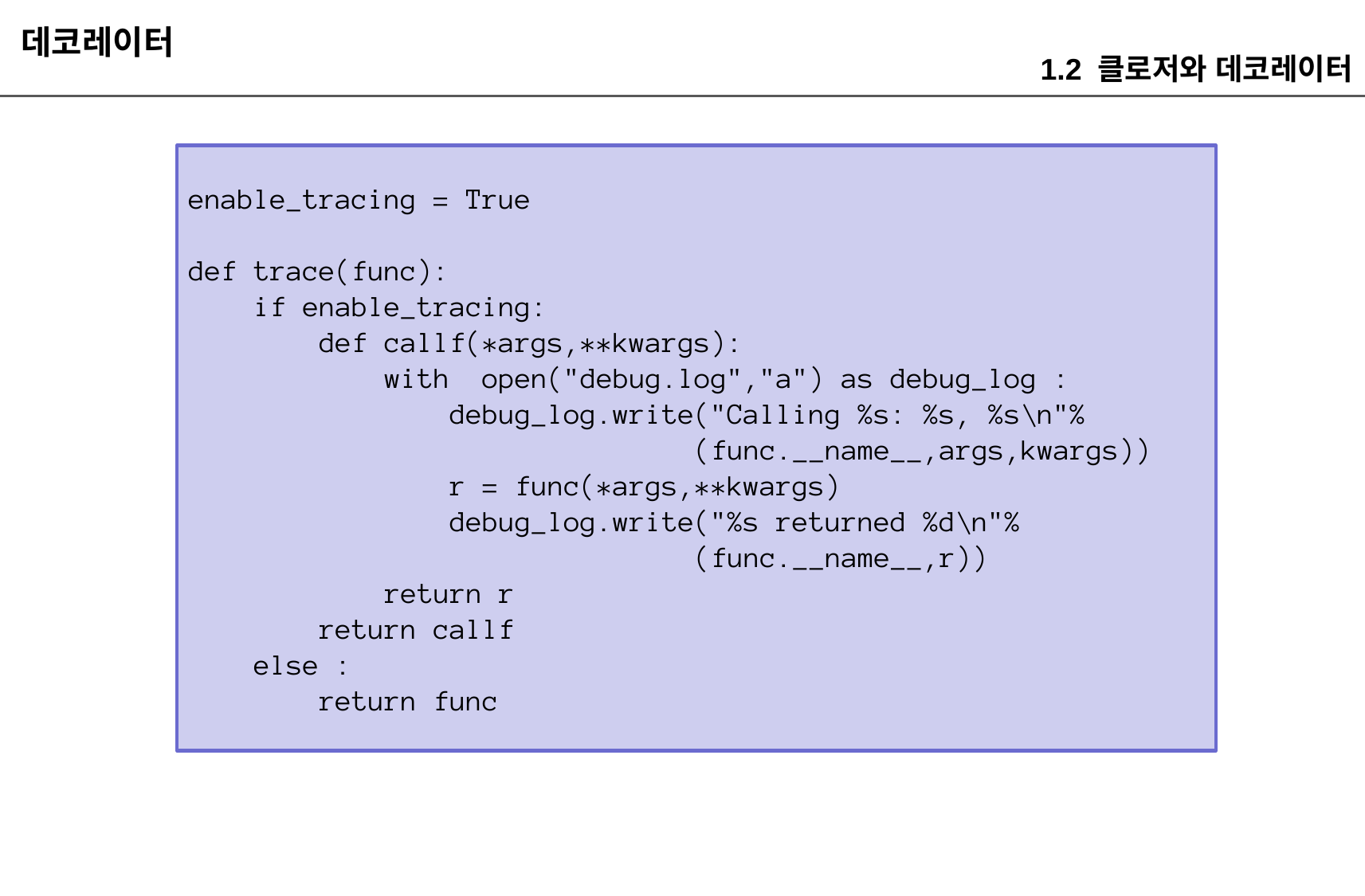

데코레이터
1.2 클로저와 데코레이터
enable_tracing = True

def trace(func):
    if enable_tracing:
        def callf(*args,**kwargs):
            with  open("debug.log","a") as debug_log :
                debug_log.write("Calling %s: %s, %s\n"%
                               (func.__name__,args,kwargs))
                r = func(*args,**kwargs)
                debug_log.write("%s returned %d\n"%
                               (func.__name__,r))
            return r
        return callf
    else :
        return func